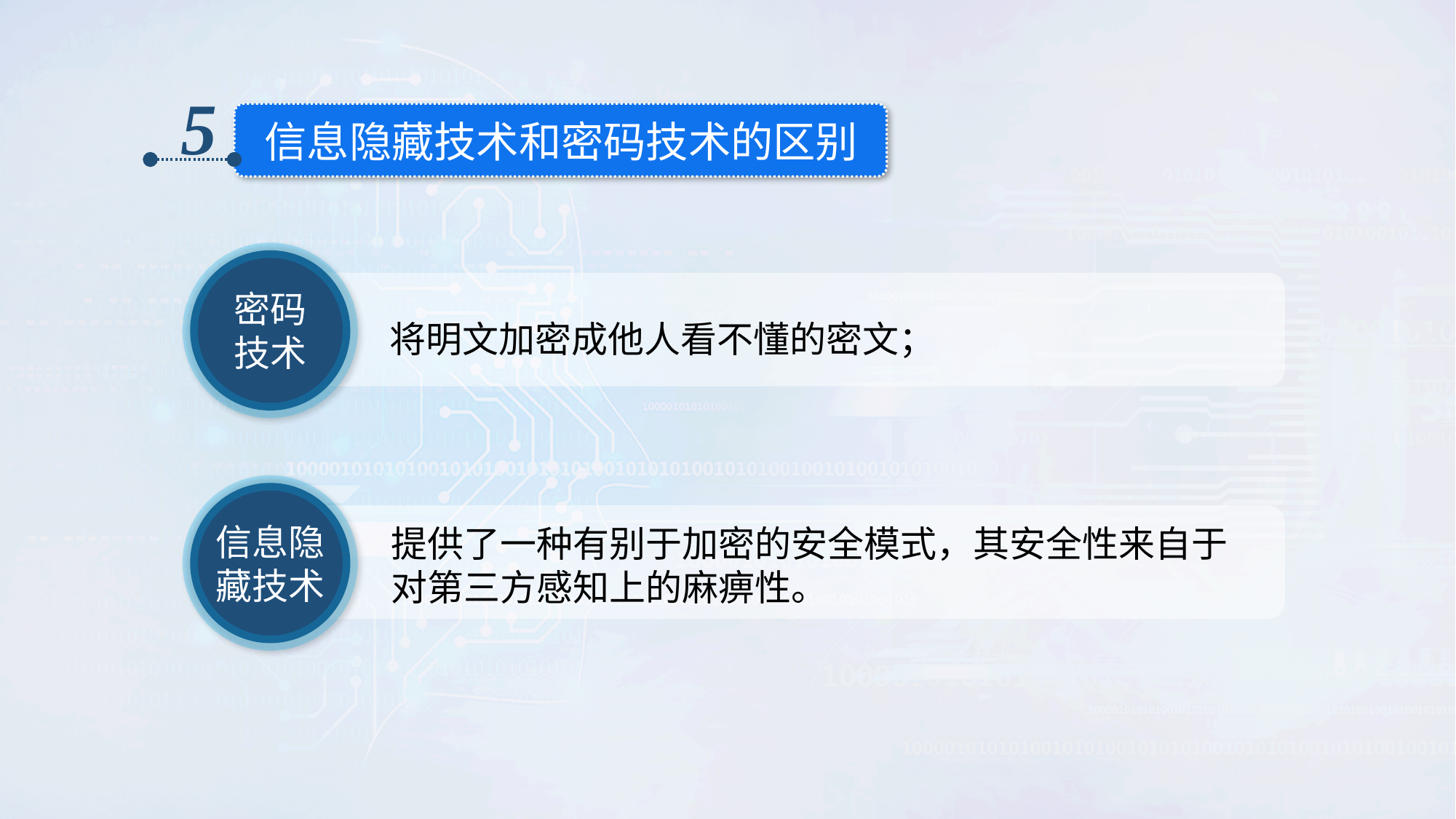

5

信息隐藏技术和密码技术的区别

密码
技术

将明文加密成他人看不懂的密文；

信息隐
藏技术

提供了一种有别于加密的安全模式，其安全性来自于
对第三方感知上的麻痹性。